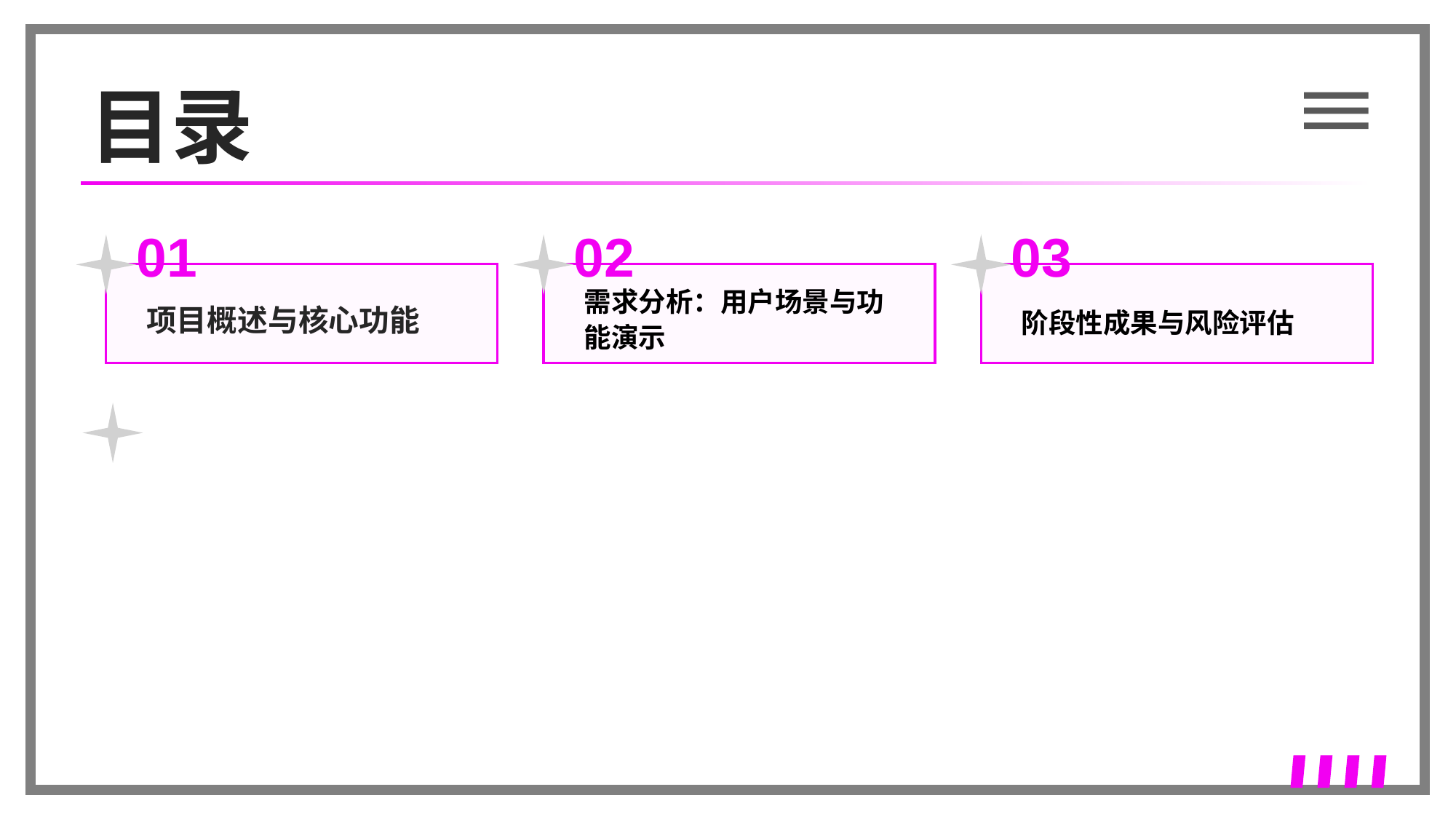

目录

01
02
03

项目概述与核心功能
需求分析：用户场景与功能演示
阶段性成果与风险评估